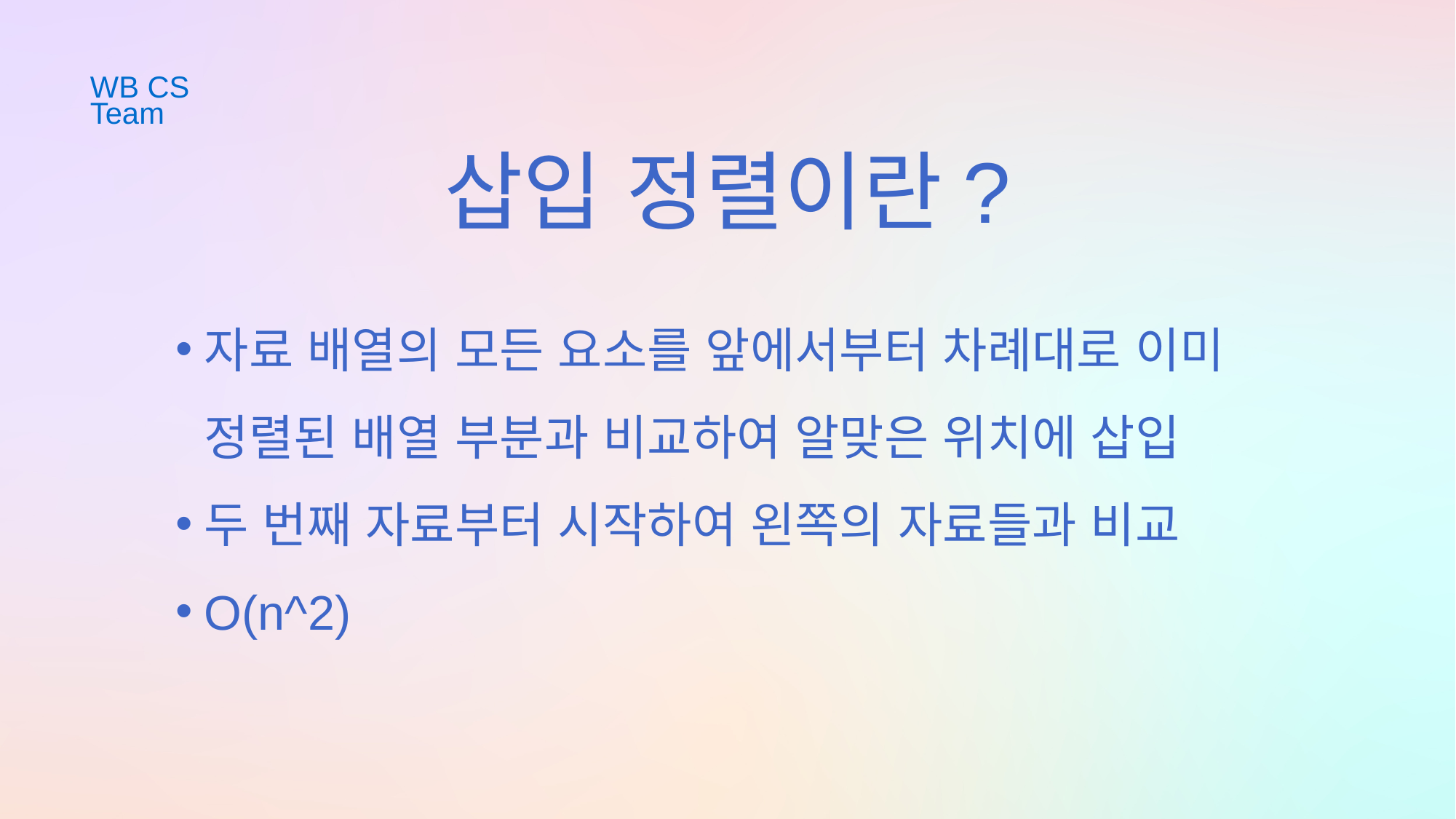

WB CS Team
삽입 정렬이란?
자료 배열의 모든 요소를 앞에서부터 차례대로 이미 정렬된 배열 부분과 비교하여 알맞은 위치에 삽입
두 번째 자료부터 시작하여 왼쪽의 자료들과 비교
O(n^2)